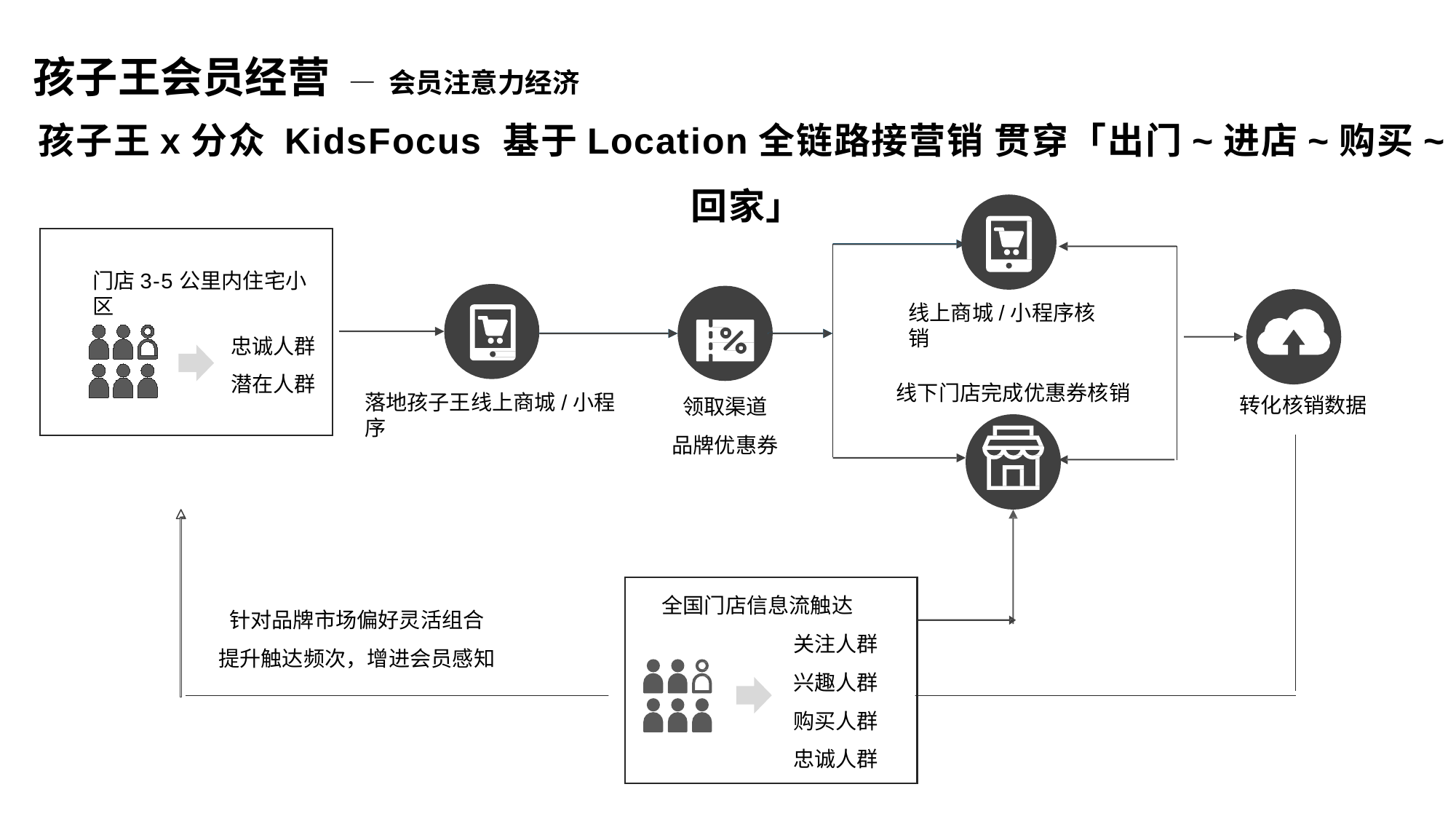

SmartKids：孩子王x腾讯社交 联合打造的母婴零售闭环营销解决方案
孩子王会员经营  —  会员注意力经济
# 孩子王x分众 KidsFocus 基于Location全链路接营销 贯穿「出门~进店~购买~回家」

门店3-5公里内住宅小区

线上商城/小程序核销

忠诚人群

潜在人群
线下门店完成优惠券核销
领取渠道 品牌优惠券
落地孩子王线上商城/小程序
转化核销数据

全国门店信息流触达
关注人群 兴趣人群

针对品牌市场偏好灵活组合 提升触达频次，增进会员感知

购买人群 忠诚人群